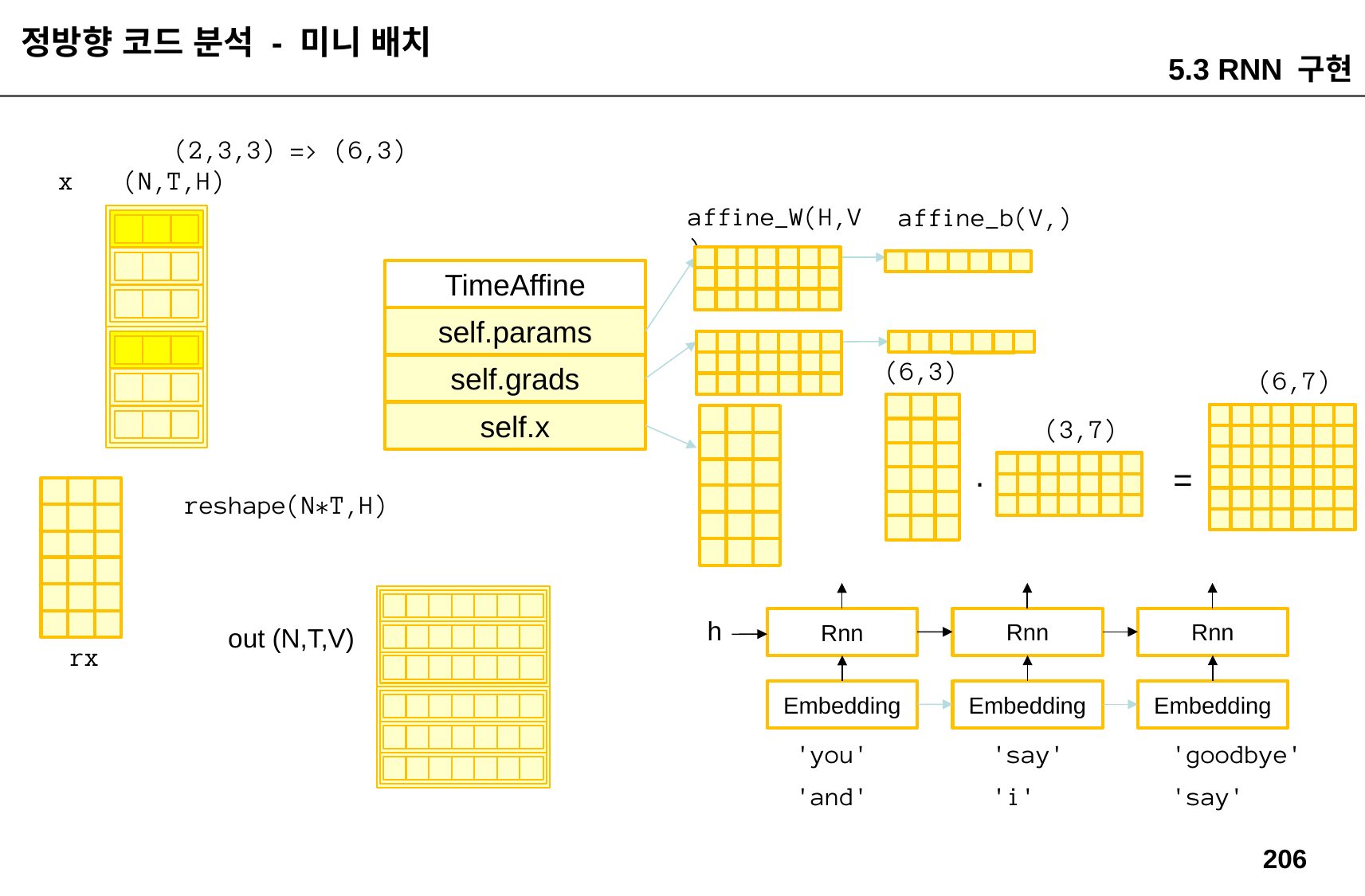

정방향 코드 분석 - 미니 배치
5.3 RNN 구현
(2,3,3) => (6,3)
x
(N,T,H)
affine_W(H,V)
affine_b(V,)

TimeAffine

self.params

(6,3)
self.grads
(6,7)

self.x

(3,7)

.
=

reshape(N*T,H)

h
Rnn
Rnn
Rnn

out (N,T,V)
rx
Embedding
Embedding
Embedding

'you'
'say'
'goodbye'
'and'
'i'
'say'